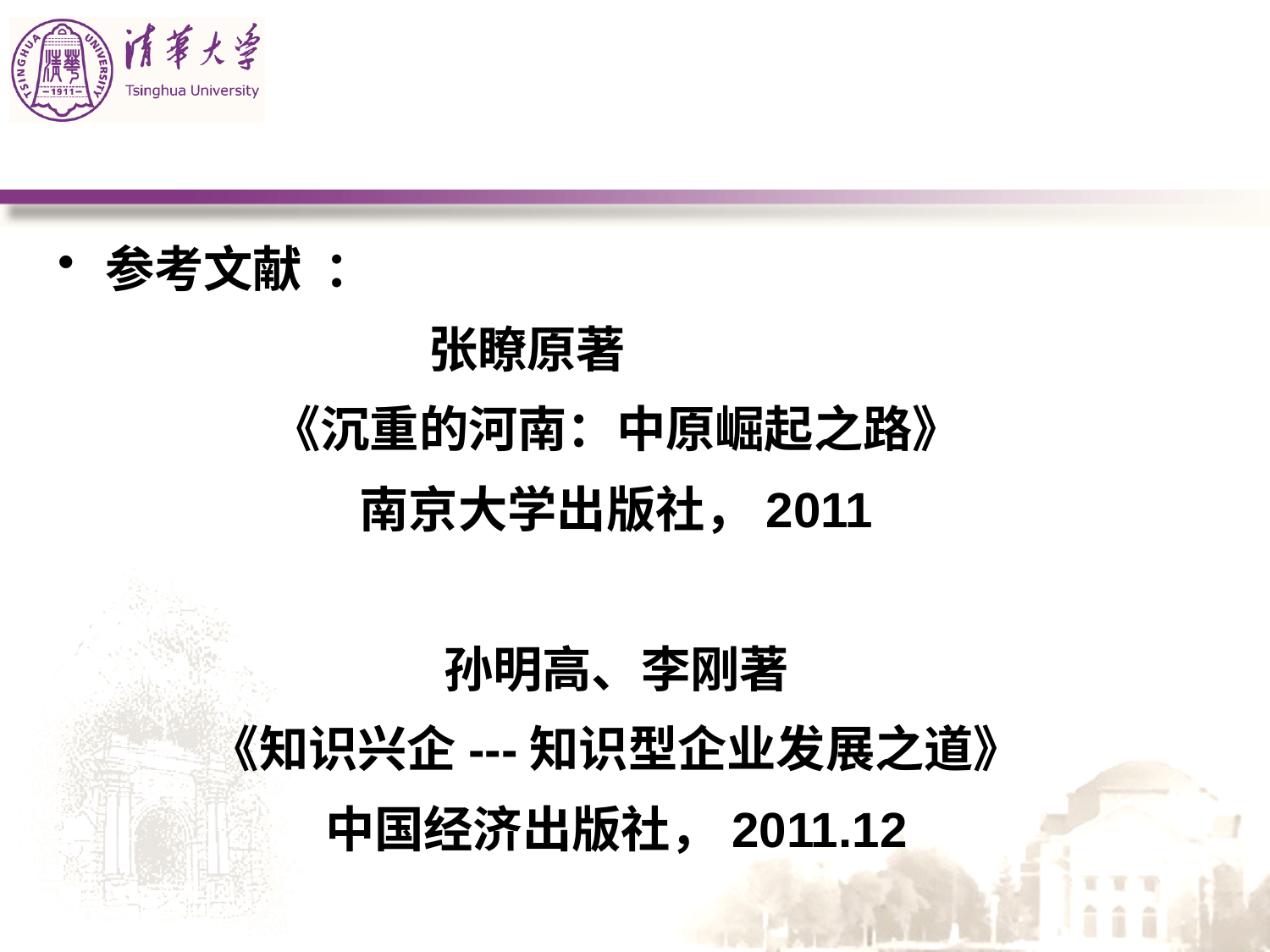

#
参考文献  ：
                                张瞭原著
《沉重的河南：中原崛起之路》
南京大学出版社，2011

孙明高、李刚著
《知识兴企---知识型企业发展之道》
中国经济出版社，2011.12